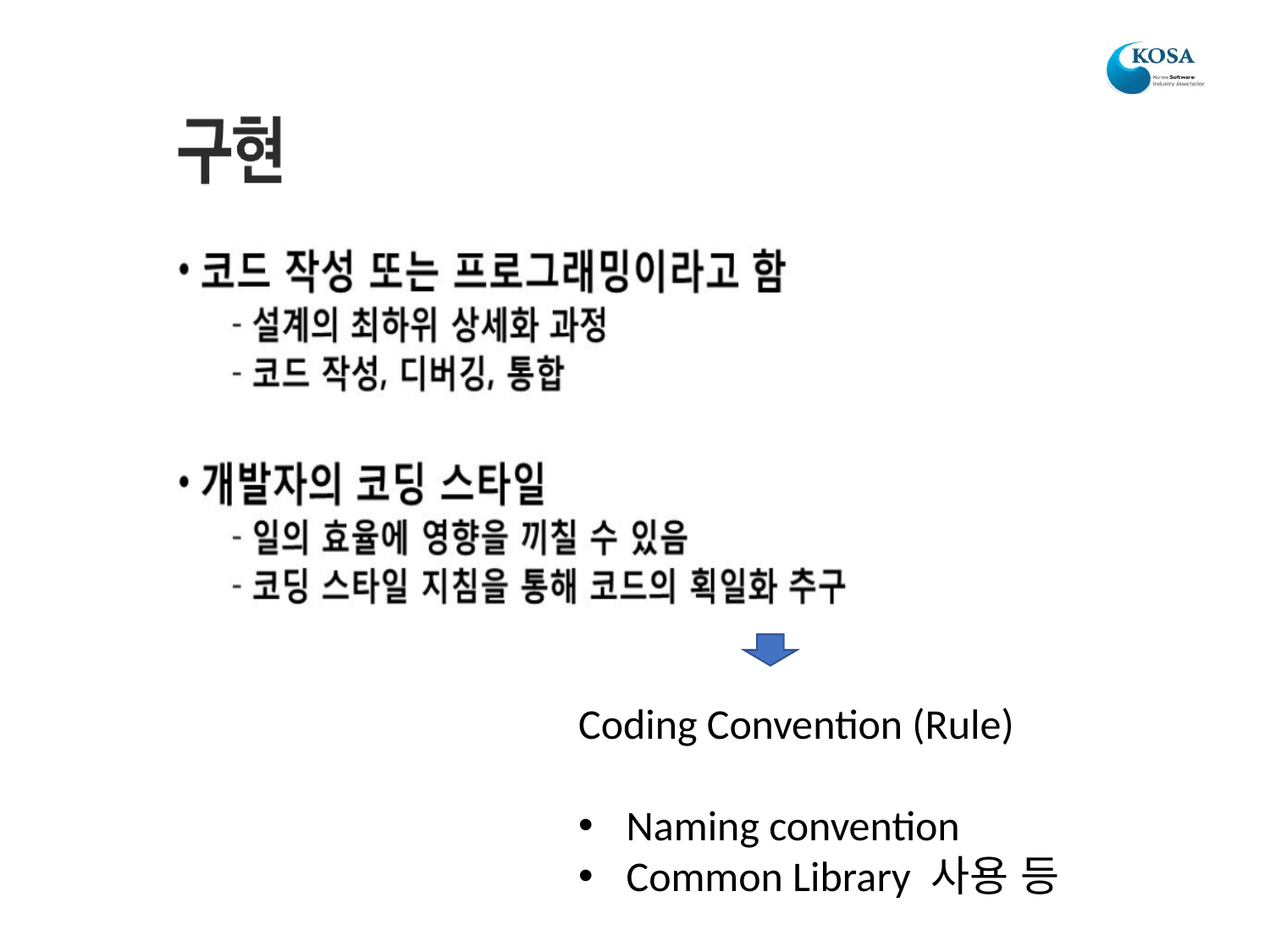

Coding Convention (Rule)

Naming convention
Common Library 사용 등